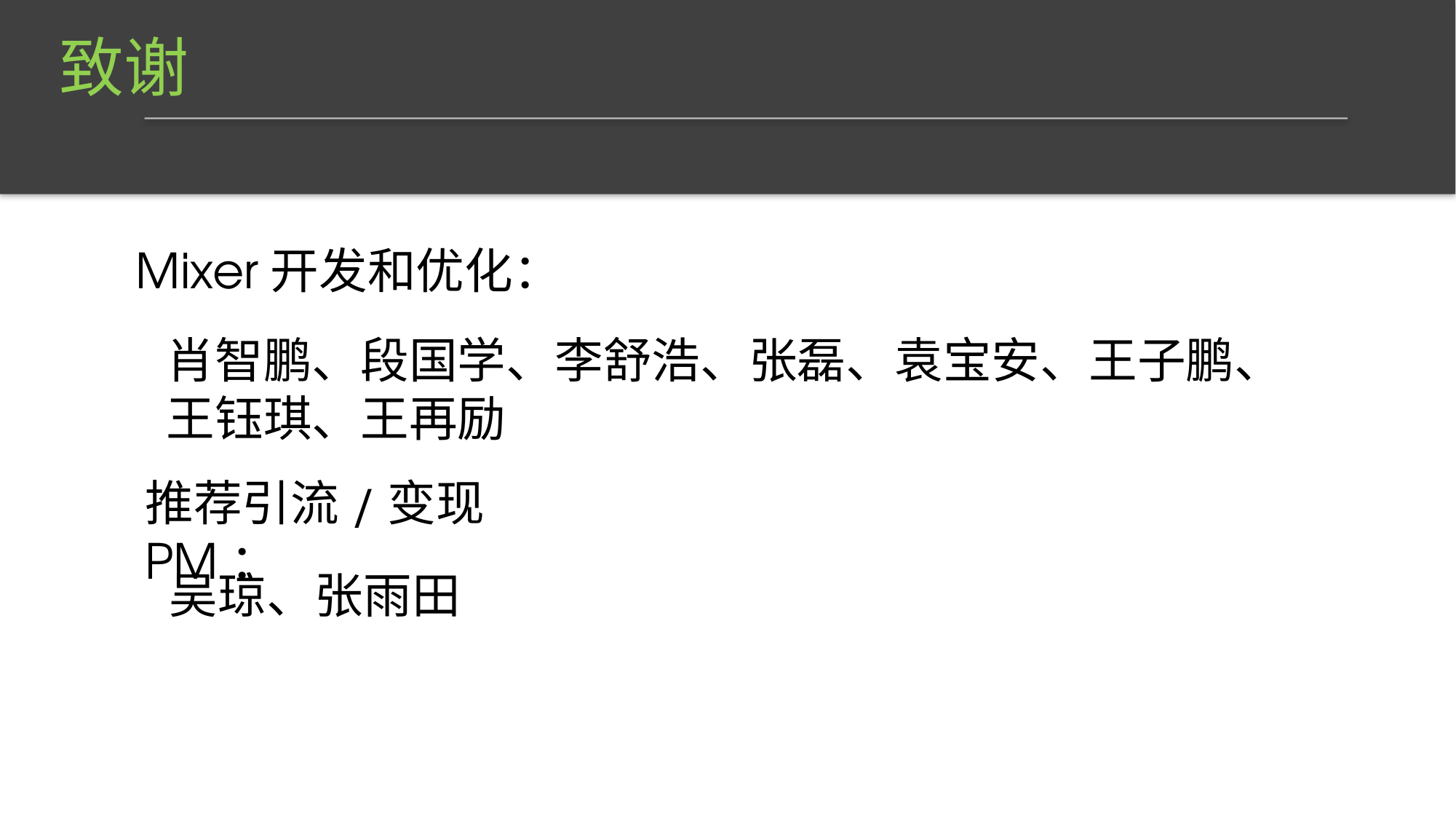

致谢
Mixer开发和优化：
肖智鹏、段国学、李舒浩、张磊、袁宝安、王子鹏、王钰琪、王再励
推荐引流/变现PM：
吴琼、张雨田